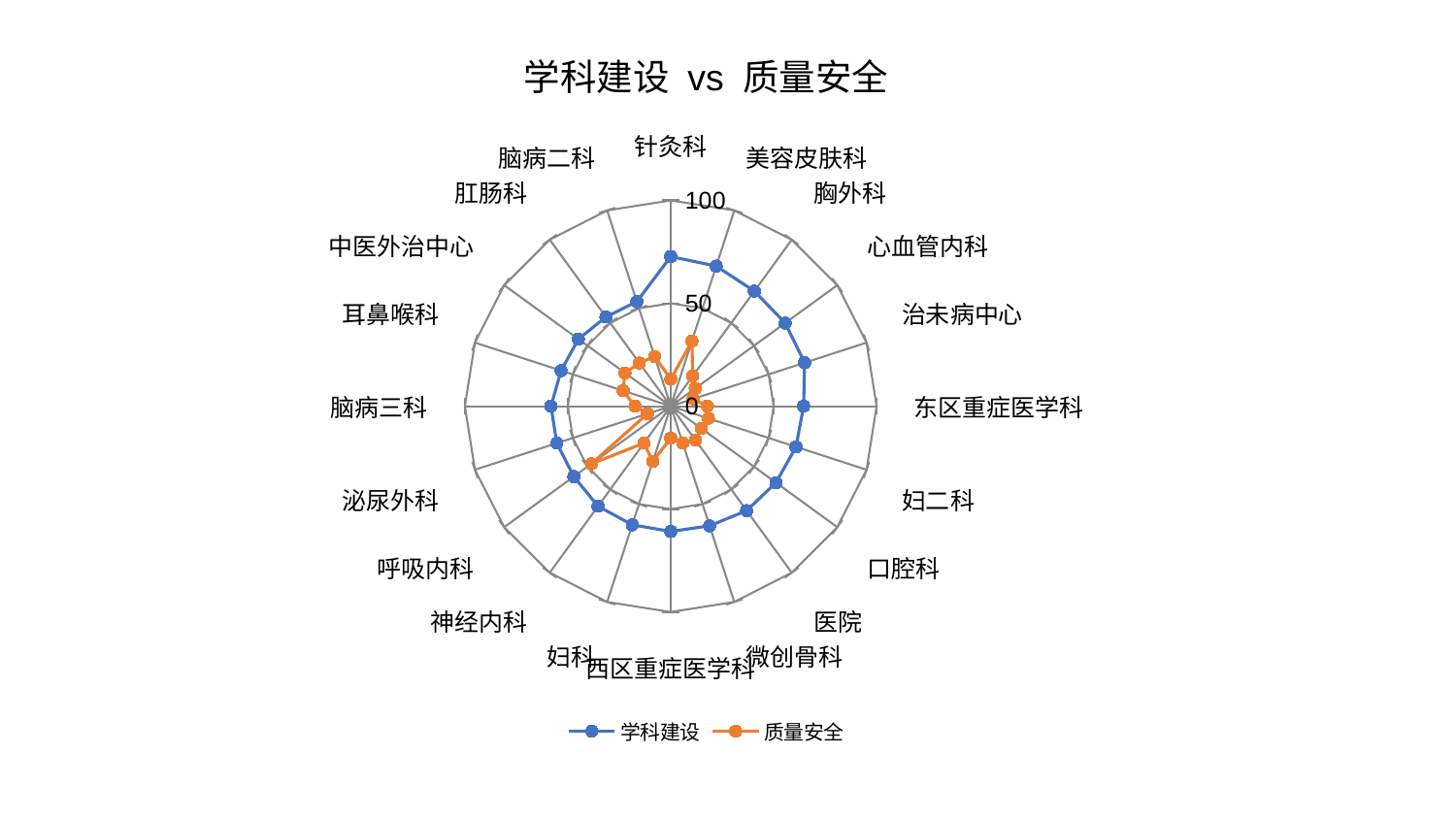

### Chart: 学科建设 vs 质量安全

| Category | 学科建设 | 质量安全 |
|---|---|---|
| 针灸科 | 72.71394706399975 | 13.126058542612176 |
| 美容皮肤科 | 71.56933408587862 | 33.272623017705726 |
| 胸外科 | 69.11666576775397 | 18.135550664658453 |
| 心血管内科 | 68.72284570403382 | 14.681119006867037 |
| 治未病中心 | 68.39875391013786 | 11.43934495918681 |
| 东区重症医学科 | 64.54049732158323 | 17.805832538255142 |
| 妇二科 | 63.98075927921778 | 19.205852722334097 |
| 口腔科 | 63.19593939787148 | 18.35384860709708 |
| 医院 | 62.73910434587565 | 20.41983399301282 |
| 微创骨科 | 61.14762395722594 | 18.872107871140617 |
| 西区重症医学科 | 60.86203687827131 | 15.518300004461016 |
| 妇科 | 60.6177718293278 | 28.11087719303031 |
| 神经内科 | 60.10065540128972 | 22.197856774881515 |
| 呼吸内科 | 58.20416972194143 | 47.685253099650005 |
| 泌尿外科 | 58.19733962770981 | 11.87746343591118 |
| 脑病三科 | 58.18333491860853 | 17.344244321360517 |
| 耳鼻喉科 | 56.00884003803281 | 24.330519873101107 |
| 中医外治中心 | 55.47004550007859 | 27.51620678221337 |
| 肛肠科 | 53.576516814275095 | 25.92079589459813 |
| 脑病二科 | 53.40471664183753 | 25.448799380309847 |
13